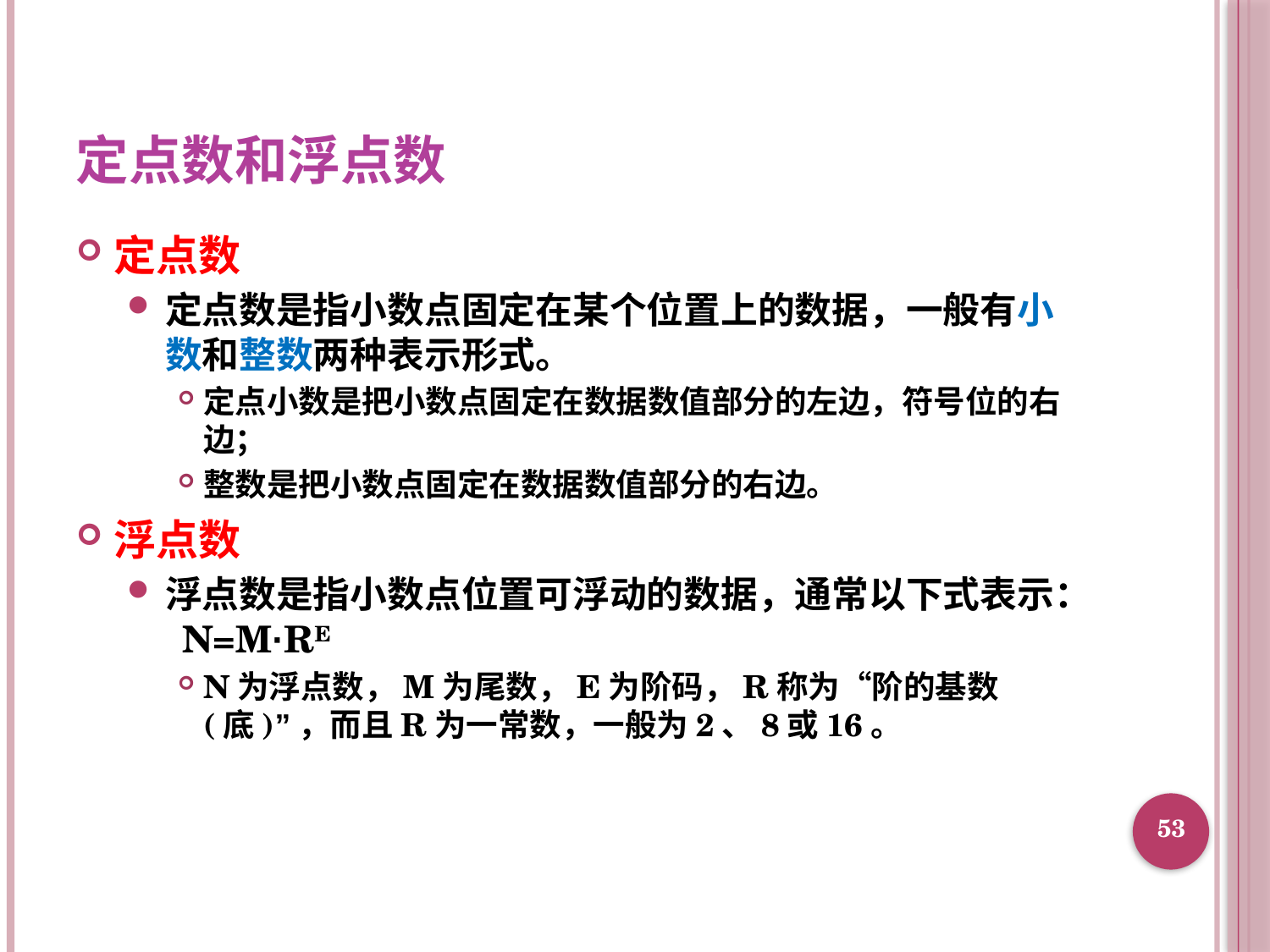

# 定点数和浮点数
定点数
定点数是指小数点固定在某个位置上的数据，一般有小数和整数两种表示形式。
定点小数是把小数点固定在数据数值部分的左边，符号位的右边；
整数是把小数点固定在数据数值部分的右边。
浮点数
浮点数是指小数点位置可浮动的数据，通常以下式表示： N=M·RE
N为浮点数，M为尾数，E为阶码，R称为“阶的基数(底)”，而且R为一常数，一般为2、8或16。
53